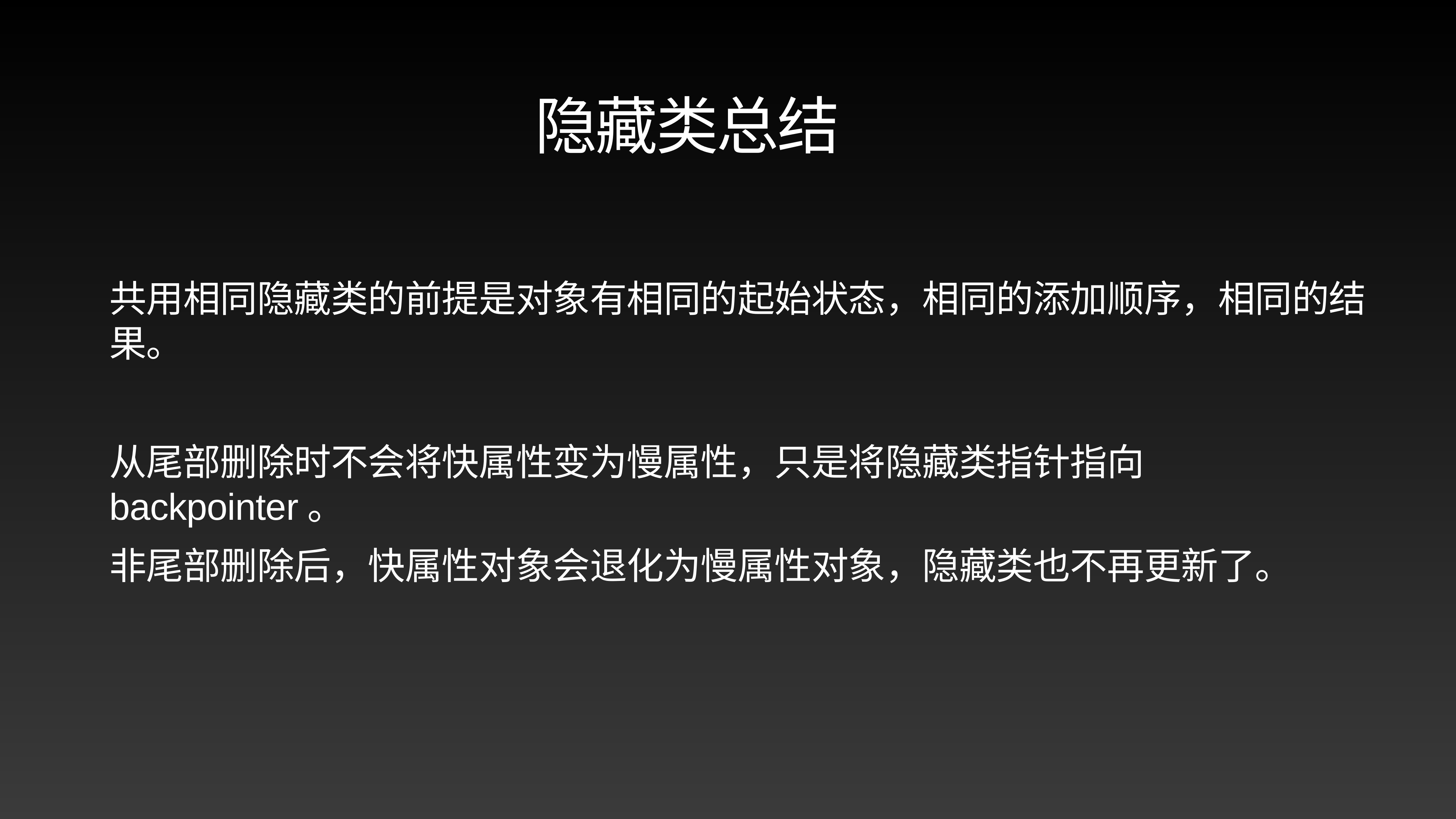

# 隐藏类总结
共用相同隐藏类的前提是对象有相同的起始状态，相同的添加顺序，相同的结果。

从尾部删除时不会将快属性变为慢属性，只是将隐藏类指针指向backpointer。
非尾部删除后，快属性对象会退化为慢属性对象，隐藏类也不再更新了。